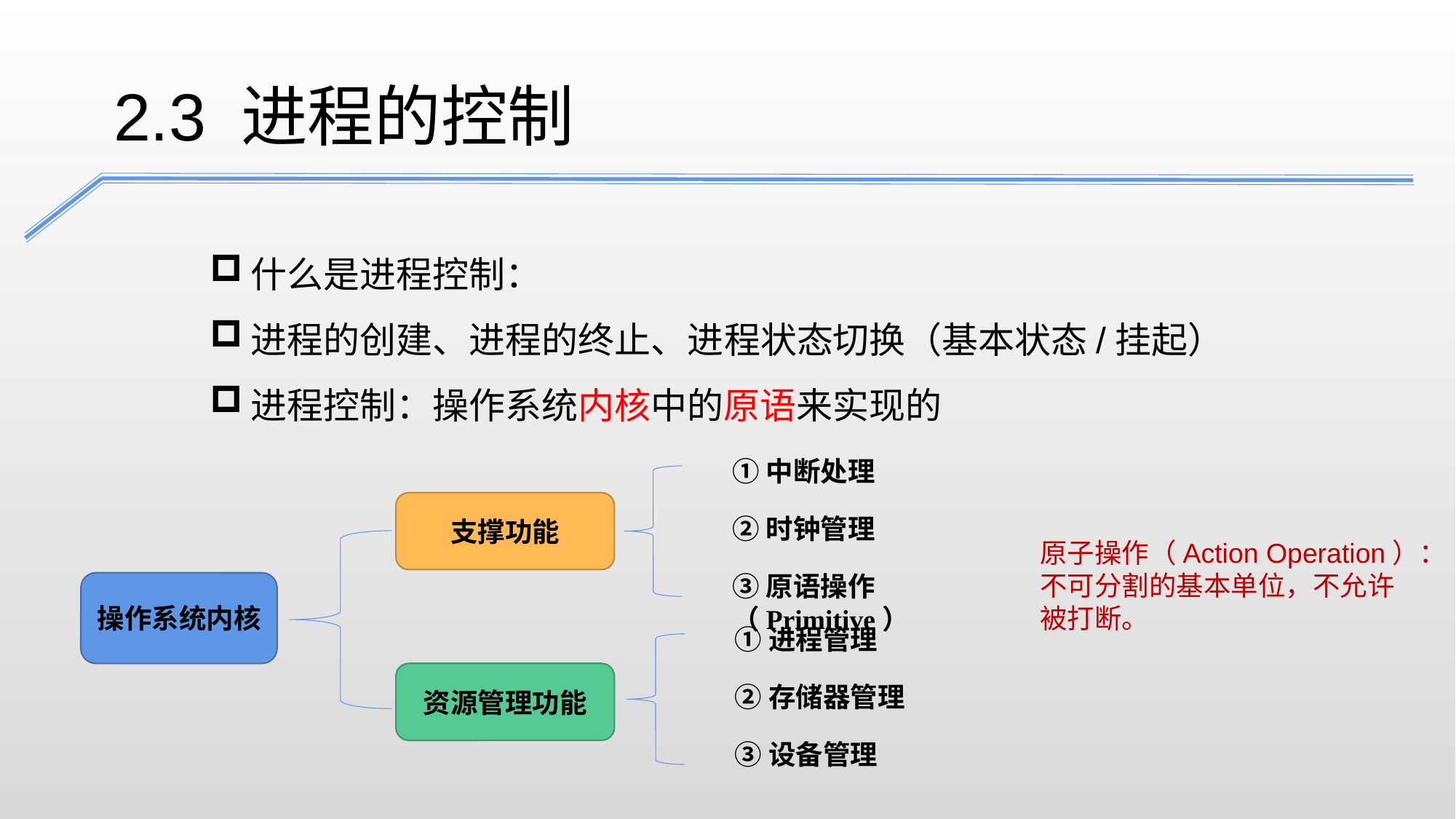

2.3 进程的控制
什么是进程控制：
进程的创建、进程的终止、进程状态切换（基本状态/挂起）
进程控制：操作系统内核中的原语来实现的
①中断处理

支撑功能
②时钟管理

原子操作（Action Operation）：不可分割的基本单位，不允许被打断。
③原语操作（Primitive）
操作系统内核
①进程管理

资源管理功能
②存储器管理
③设备管理